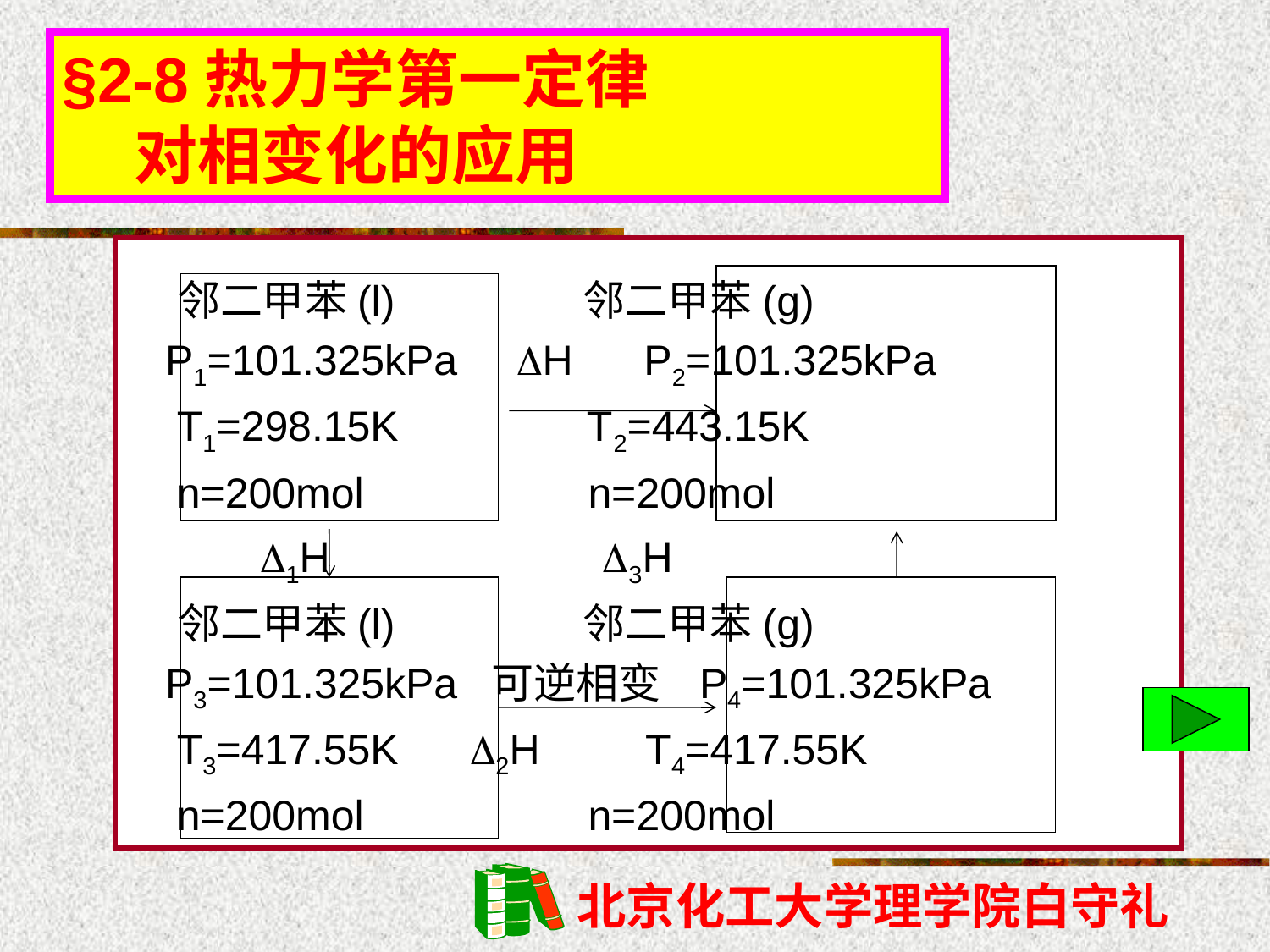

§2-8热力学第一定律
     对相变化的应用

    邻二甲苯(l)               邻二甲苯(g)
   P1=101.325kPa     ΔH      P2=101.325kPa
    T1=298.15K                T2=443.15K
    n=200mol                   n=200mol
           Δ1H                       Δ3H
    邻二甲苯(l)               邻二甲苯(g)
   P3=101.325kPa  可逆相变   P4=101.325kPa
    T3=417.55K      Δ2H         T4=417.55K
    n=200mol                   n=200mol